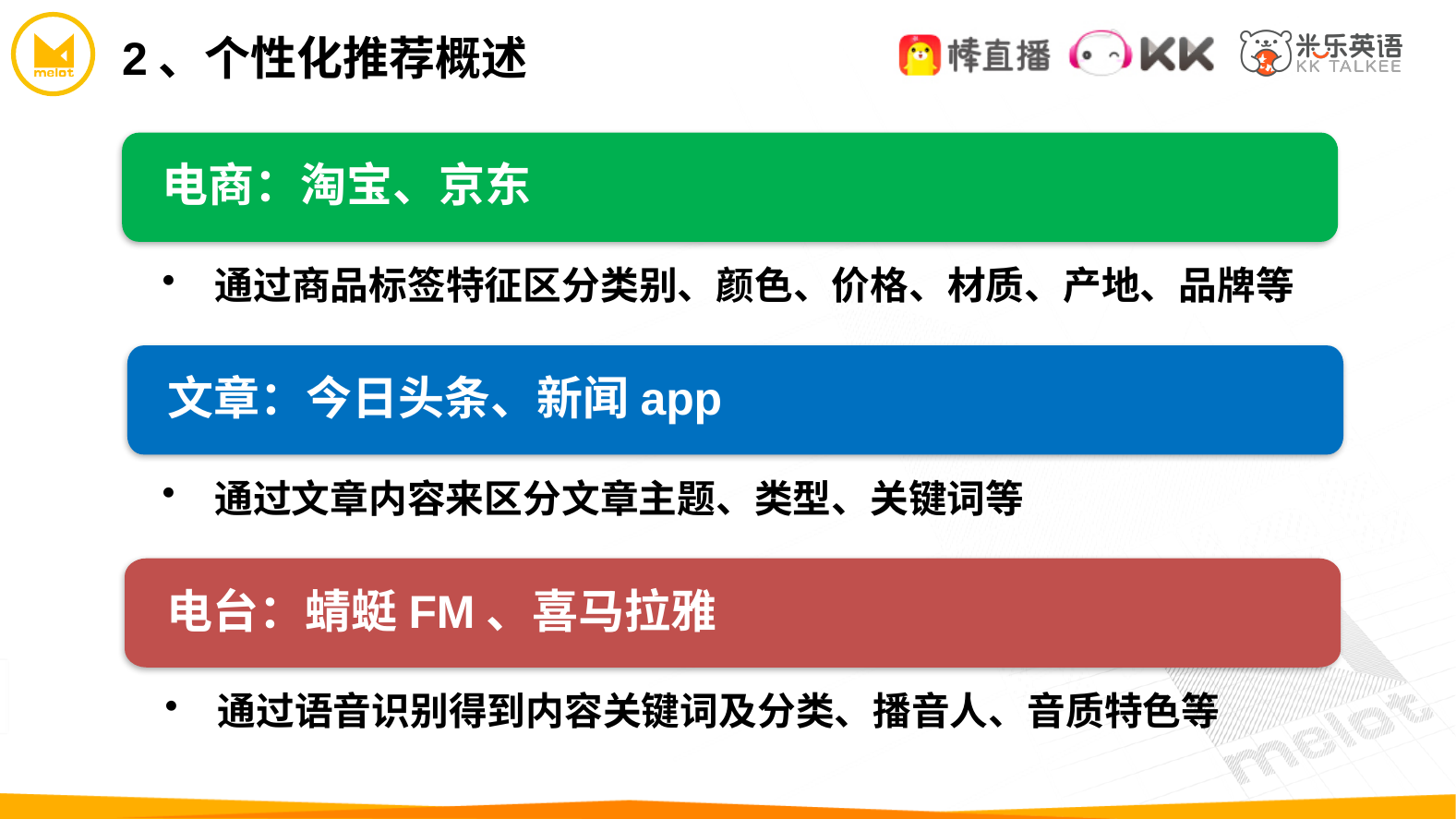

2、个性化推荐概述
 电商：淘宝、京东
 通过商品标签特征区分类别、颜色、价格、材质、产地、品牌等
 文章：今日头条、新闻app
 通过文章内容来区分文章主题、类型、关键词等
 电台：蜻蜓FM、喜马拉雅
 通过语音识别得到内容关键词及分类、播音人、音质特色等